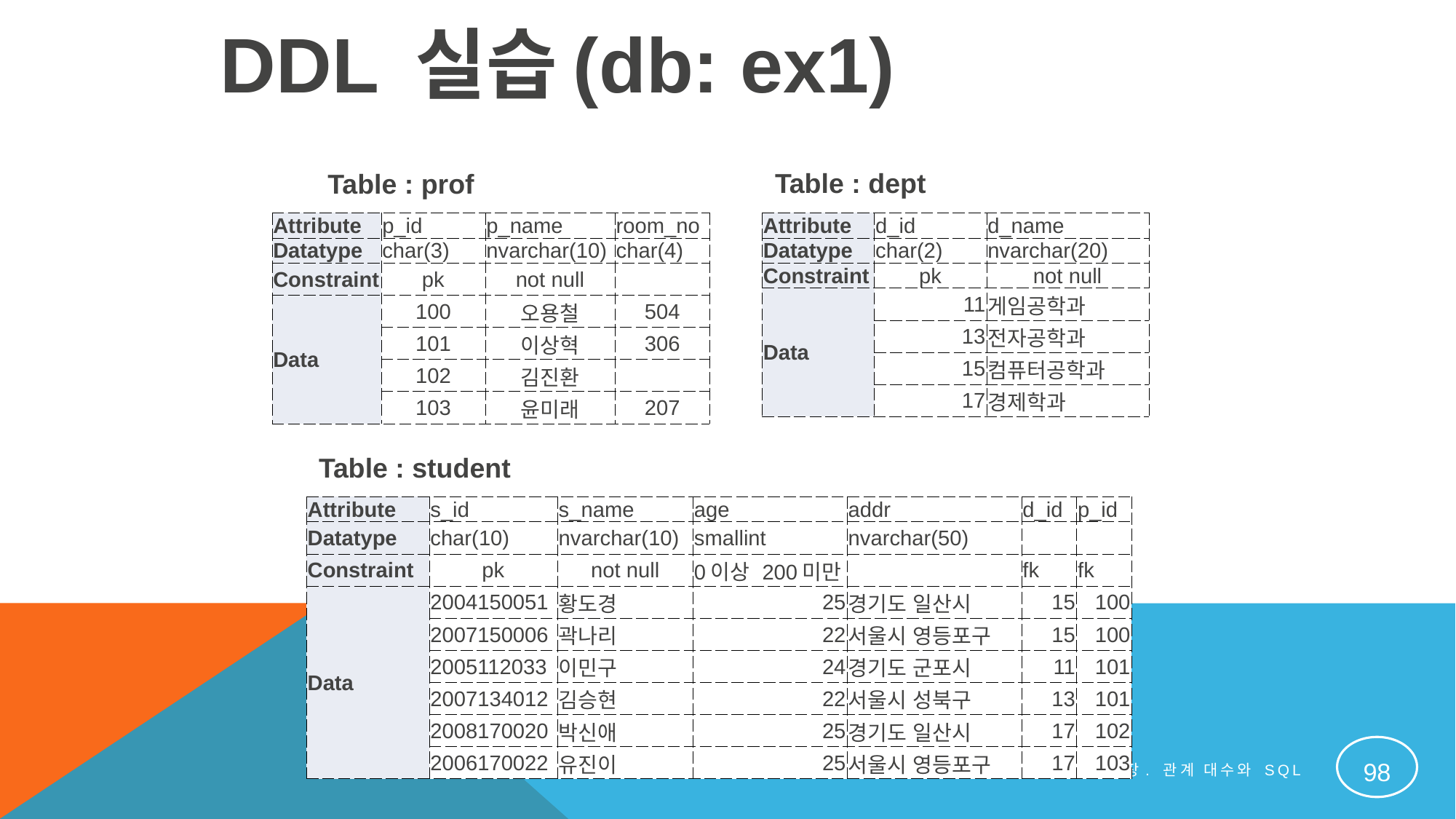

DDL 실습(db: ex1)

Table : dept
Table : prof
| Attribute | p\_id | p\_name | room\_no |
| --- | --- | --- | --- |
| Datatype | char(3) | nvarchar(10) | char(4) |
| Constraint | pk | not null |  |
| Data | 100 | 오용철 | 504 |
|  | 101 | 이상혁 | 306 |
|  | 102 | 김진환 |  |
|  | 103 | 윤미래 | 207 |
| Attribute | d\_id | d\_name |
| --- | --- | --- |
| Datatype | char(2) | nvarchar(20) |
| Constraint | pk | not null |
| Data | 11 | 게임공학과 |
|  | 13 | 전자공학과 |
|  | 15 | 컴퓨터공학과 |
|  | 17 | 경제학과 |
Table : student
| Attribute | s\_id | s\_name | age | addr | d\_id | p\_id |
| --- | --- | --- | --- | --- | --- | --- |
| Datatype | char(10) | nvarchar(10) | smallint | nvarchar(50) |  |  |
| Constraint | pk | not null | 0이상 200미만 |  | fk | fk |
| Data | 2004150051 | 황도경 | 25 | 경기도 일산시 | 15 | 100 |
|  | 2007150006 | 곽나리 | 22 | 서울시 영등포구 | 15 | 100 |
|  | 2005112033 | 이민구 | 24 | 경기도 군포시 | 11 | 101 |
|  | 2007134012 | 김승현 | 22 | 서울시 성북구 | 13 | 101 |
|  | 2008170020 | 박신애 | 25 | 경기도 일산시 | 17 | 102 |
|  | 2006170022 | 유진이 | 25 | 서울시 영등포구 | 17 | 103 |
98
4장. 관계 대수와 SQL